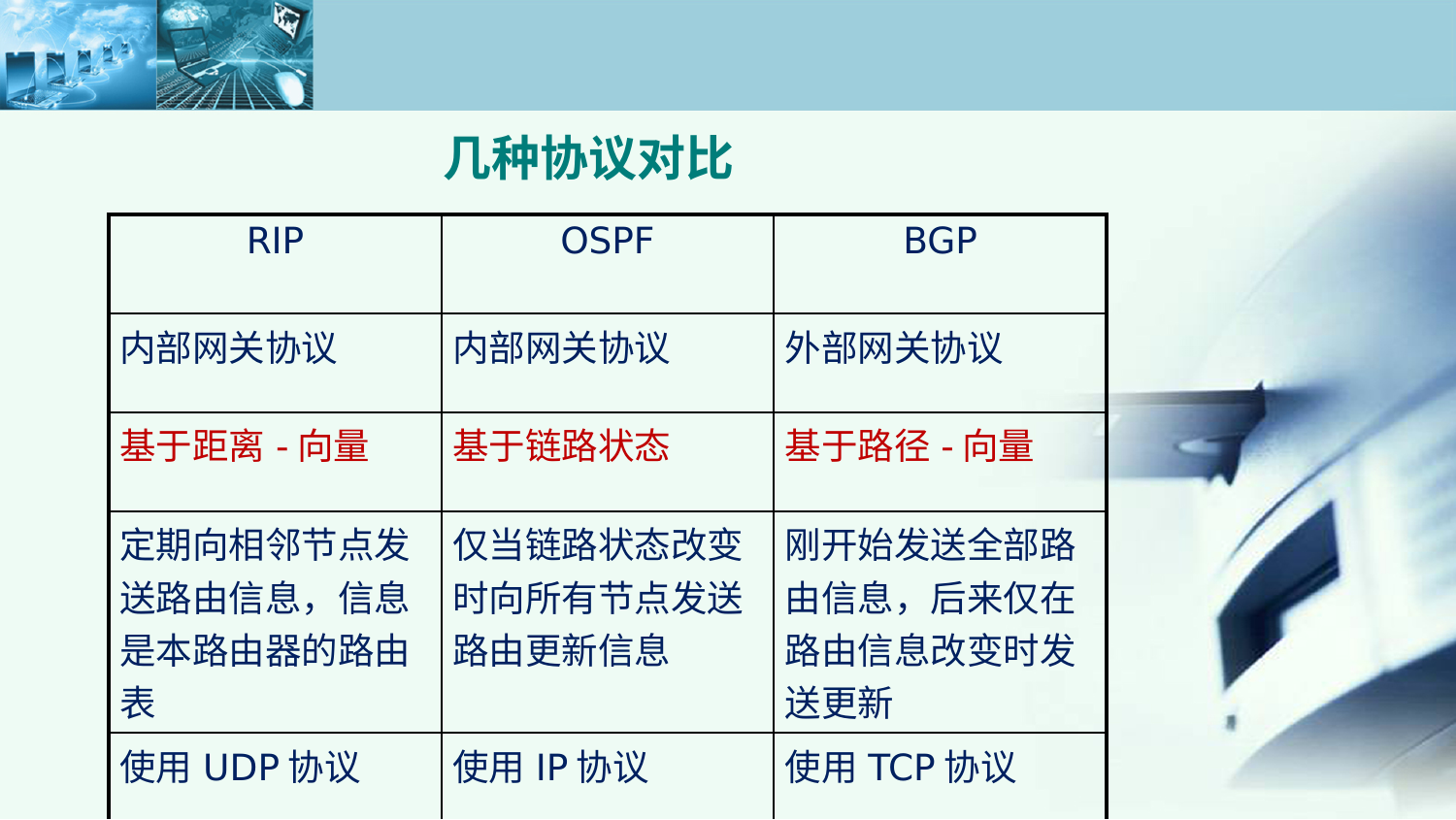

几种协议对比
| RIP | OSPF | BGP |
| --- | --- | --- |
| 内部网关协议 | 内部网关协议 | 外部网关协议 |
| 基于距离-向量 | 基于链路状态 | 基于路径-向量 |
| 定期向相邻节点发送路由信息，信息是本路由器的路由表 | 仅当链路状态改变时向所有节点发送路由更新信息 | 刚开始发送全部路由信息，后来仅在路由信息改变时发送更新 |
| 使用UDP协议 | 使用IP协议 | 使用TCP协议 |